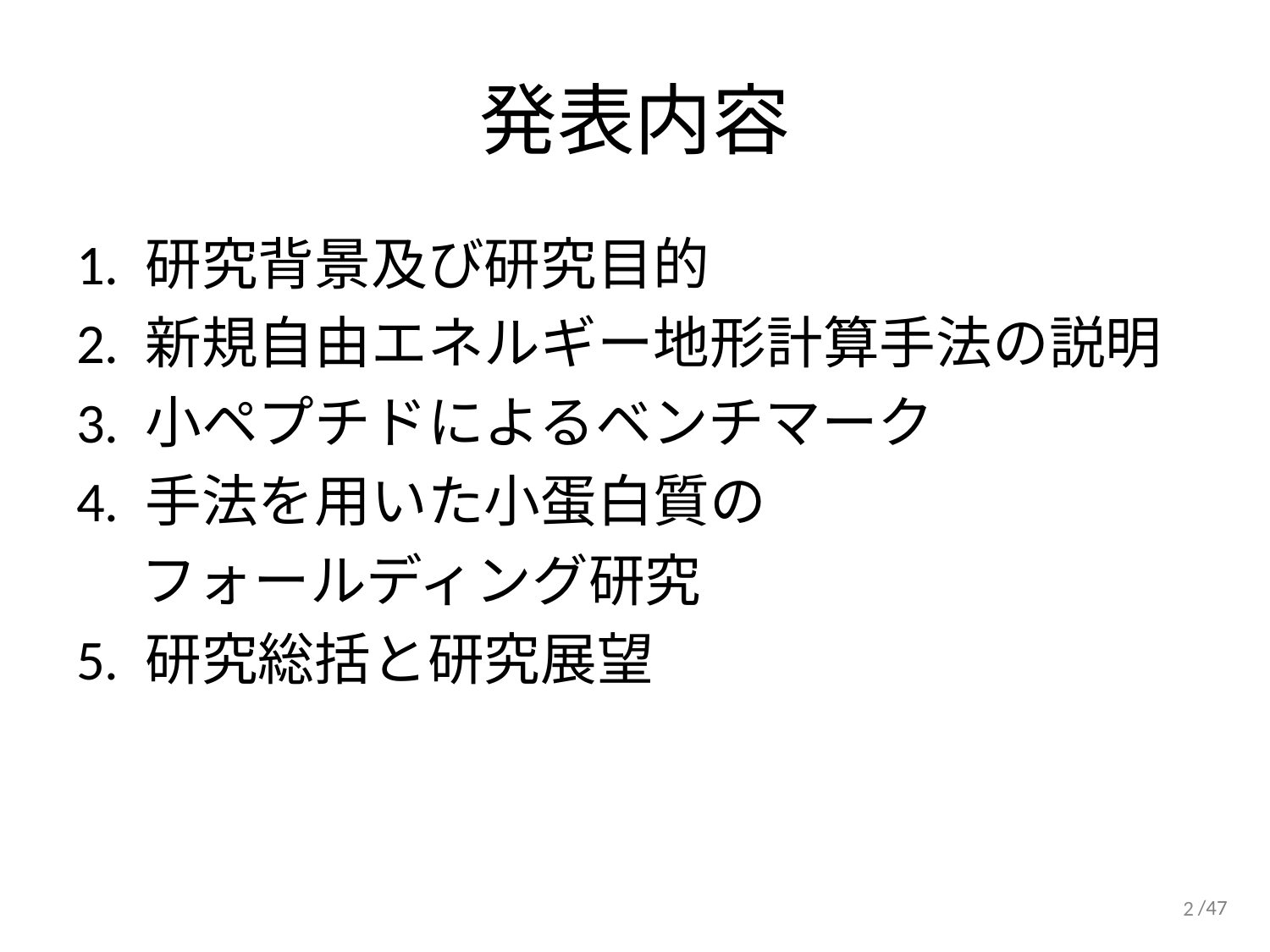

# 発表内容
1. 研究背景及び研究目的
2. 新規自由エネルギー地形計算手法の説明
3. 小ペプチドによるベンチマーク
4. 手法を用いた小蛋白質の
    フォールディング研究
5. 研究総括と研究展望
2